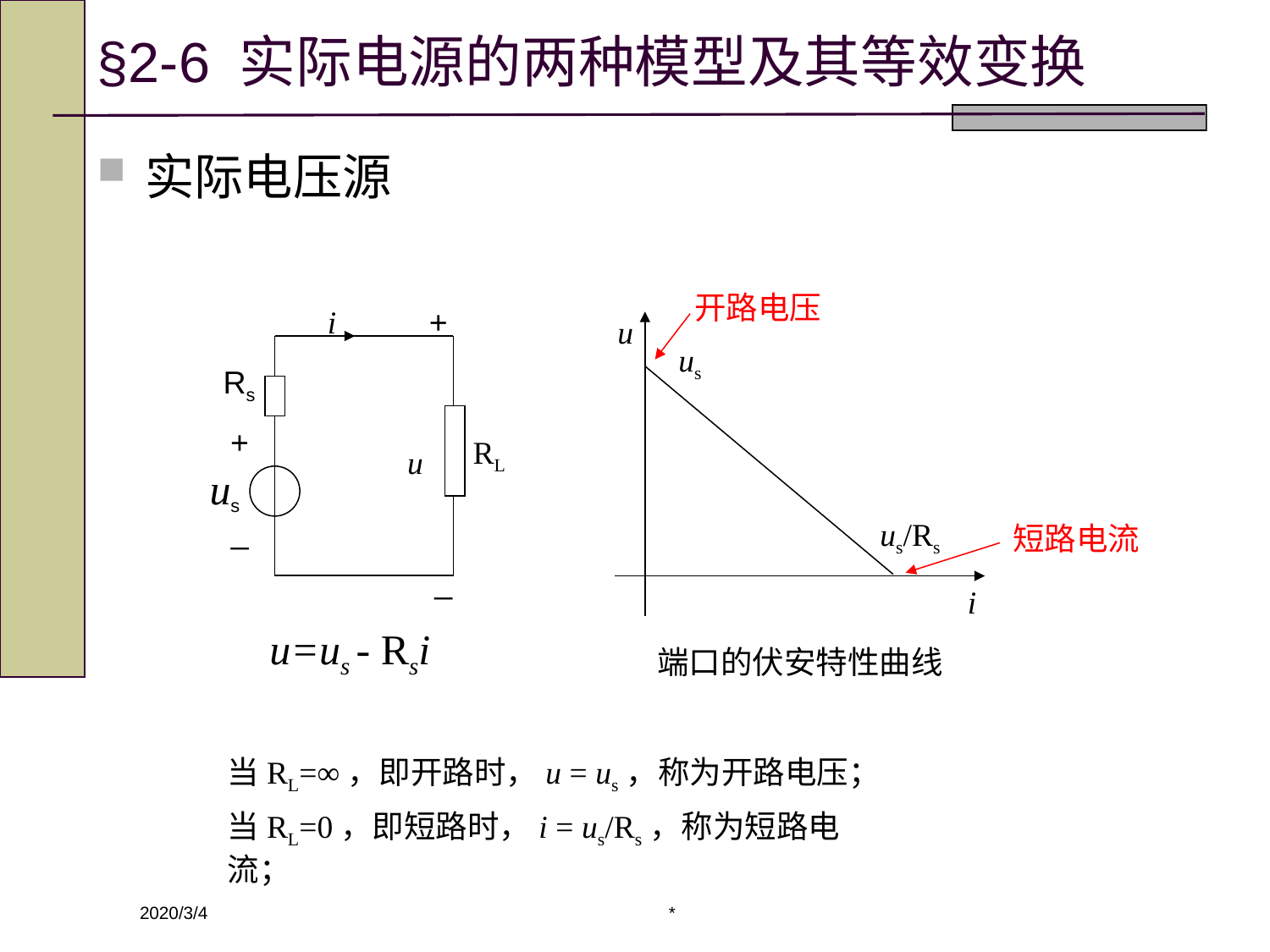

# §2-6 实际电源的两种模型及其等效变换
实际电压源
开路电压
i
+
u
us
 Rs

+
 RL
u
us

_
us/Rs
短路电流
_
i
u=us - Rsi
端口的伏安特性曲线
当RL=∞，即开路时，u = us，称为开路电压；
当RL=0，即短路时，i = us/Rs，称为短路电流；

*
2020/3/4